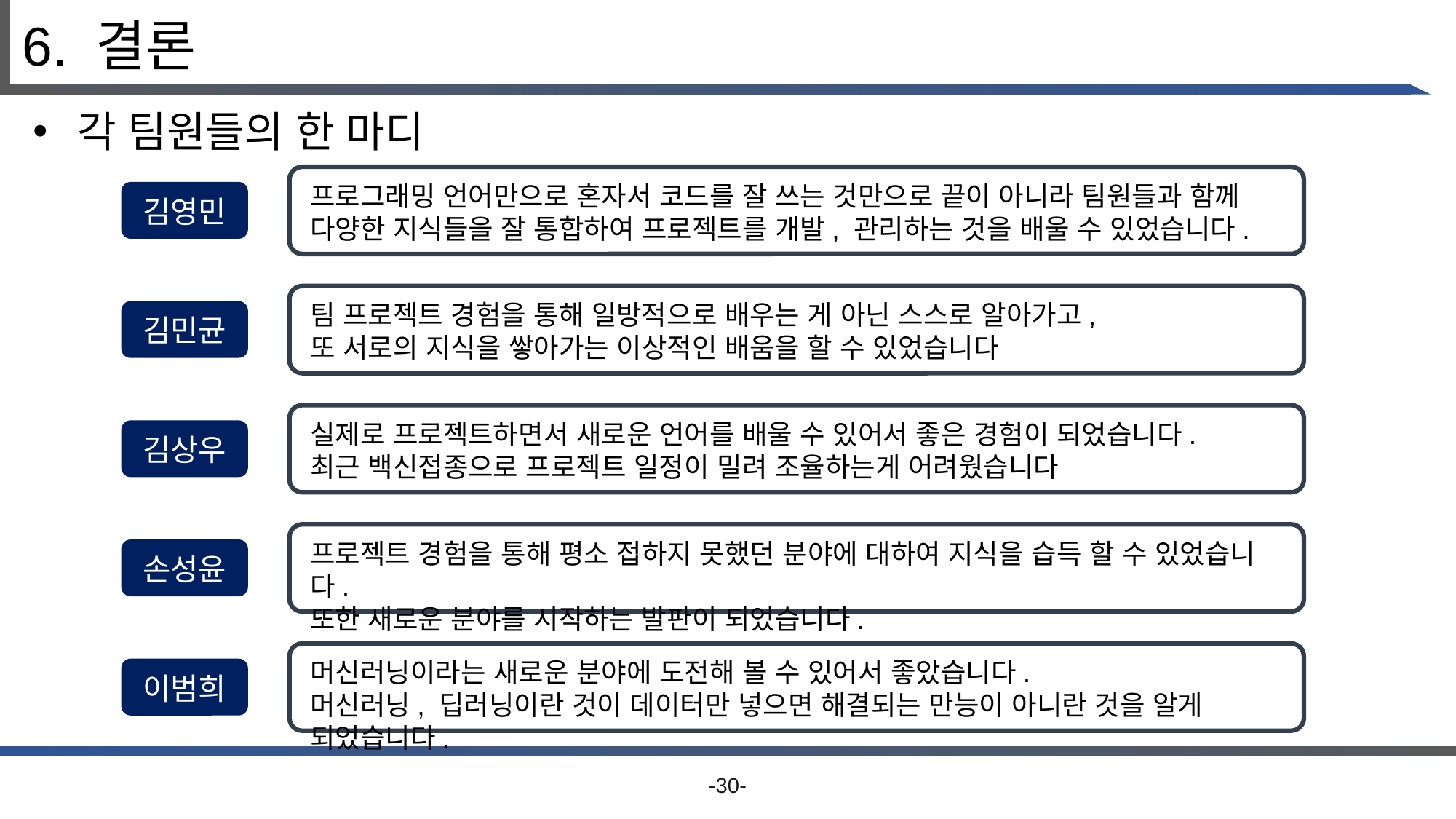

# 6. 결론
 각 팀원들의 한 마디

프로그래밍 언어만으로 혼자서 코드를 잘 쓰는 것만으로 끝이 아니라 팀원들과 함께
다양한 지식들을 잘 통합하여 프로젝트를 개발, 관리하는 것을 배울 수 있었습니다.

김영민

팀 프로젝트 경험을 통해 일방적으로 배우는 게 아닌 스스로 알아가고,
또 서로의 지식을 쌓아가는 이상적인 배움을 할 수 있었습니다

김민균

실제로 프로젝트하면서 새로운 언어를 배울 수 있어서 좋은 경험이 되었습니다.
최근 백신접종으로 프로젝트 일정이 밀려 조율하는게 어려웠습니다

김상우

프로젝트 경험을 통해 평소 접하지 못했던 분야에 대하여 지식을 습득 할 수 있었습니다.
또한 새로운 분야를 시작하는 발판이 되었습니다.

손성윤

머신러닝이라는 새로운 분야에 도전해 볼 수 있어서 좋았습니다.
머신러닝, 딥러닝이란 것이 데이터만 넣으면 해결되는 만능이 아니란 것을 알게 되었습니다.

이범희
-30-